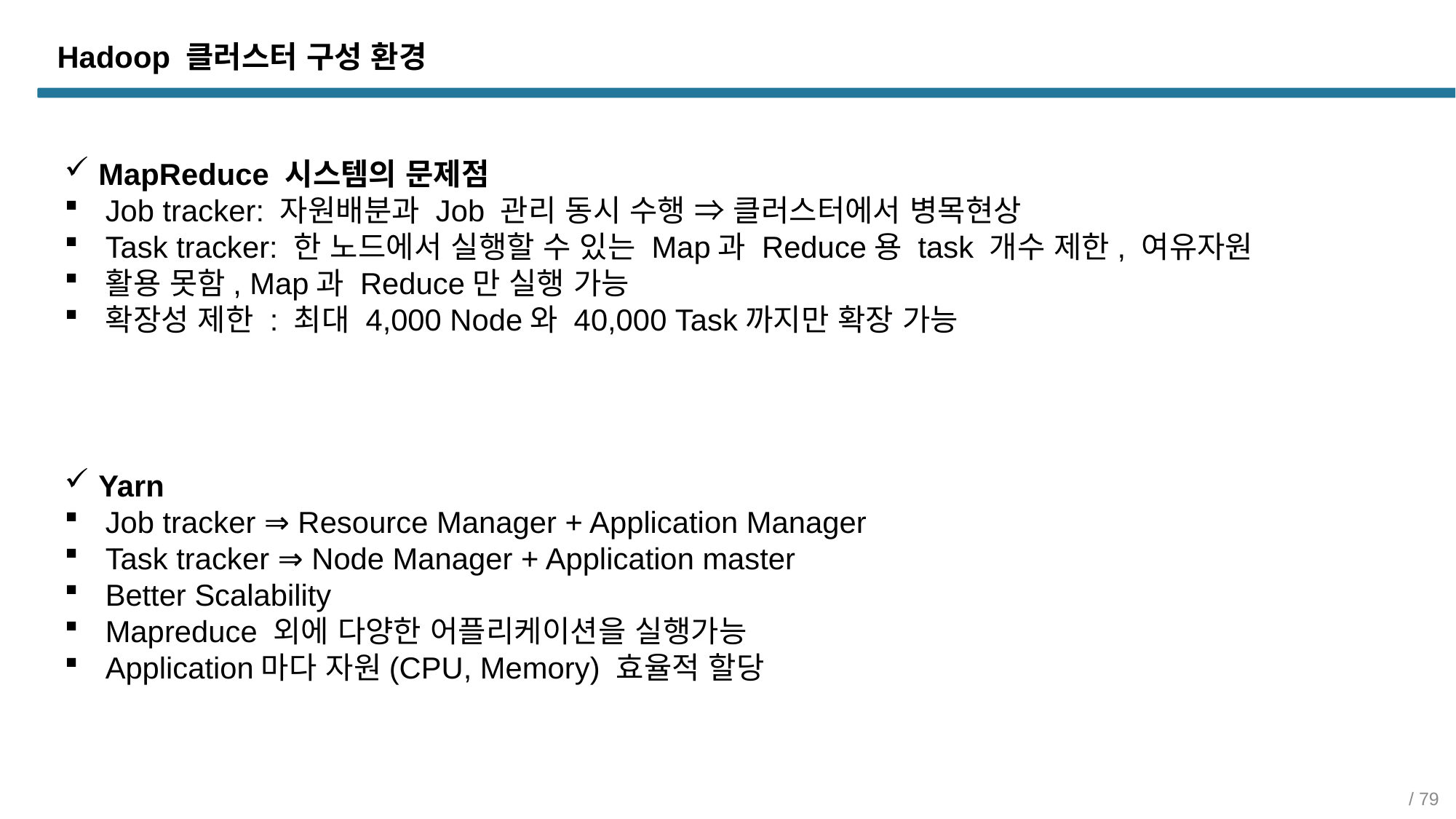

# Hadoop 클러스터 구성 환경
MapReduce 시스템의 문제점
Job tracker: 자원배분과 Job 관리 동시 수행 ⇒ 클러스터에서 병목현상
Task tracker: 한 노드에서 실행할 수 있는 Map과 Reduce용 task 개수 제한, 여유자원
활용 못함, Map과 Reduce만 실행 가능
확장성 제한 : 최대 4,000 Node와 40,000 Task까지만 확장 가능
Yarn
Job tracker ⇒ Resource Manager + Application Manager
Task tracker ⇒ Node Manager + Application master
Better Scalability
Mapreduce 외에 다양한 어플리케이션을 실행가능
Application마다 자원(CPU, Memory) 효율적 할당
/ 79